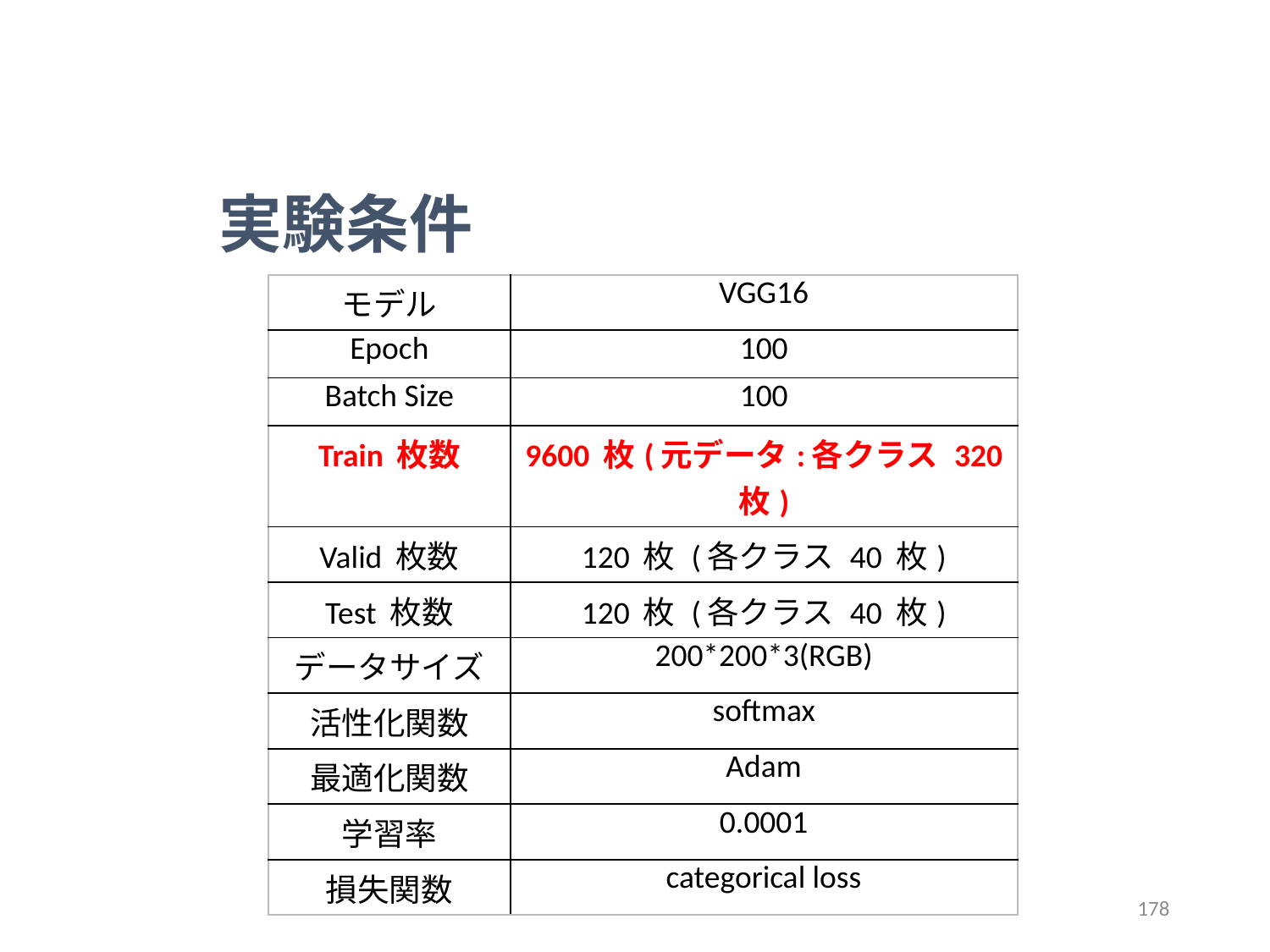

実験条件
| モデル | VGG16 |
| --- | --- |
| Epoch | 100 |
| Batch Size | 100 |
| Train 枚数 | 9600 枚(元データ:各クラス 320 枚) |
| Valid 枚数 | 120 枚 (各クラス 40 枚) |
| Test 枚数 | 120 枚 (各クラス 40 枚) |
| データサイズ | 200\*200\*3(RGB) |
| 活性化関数 | softmax |
| 最適化関数 | Adam |
| 学習率 | 0.0001 |
| 損失関数 | categorical loss |
178